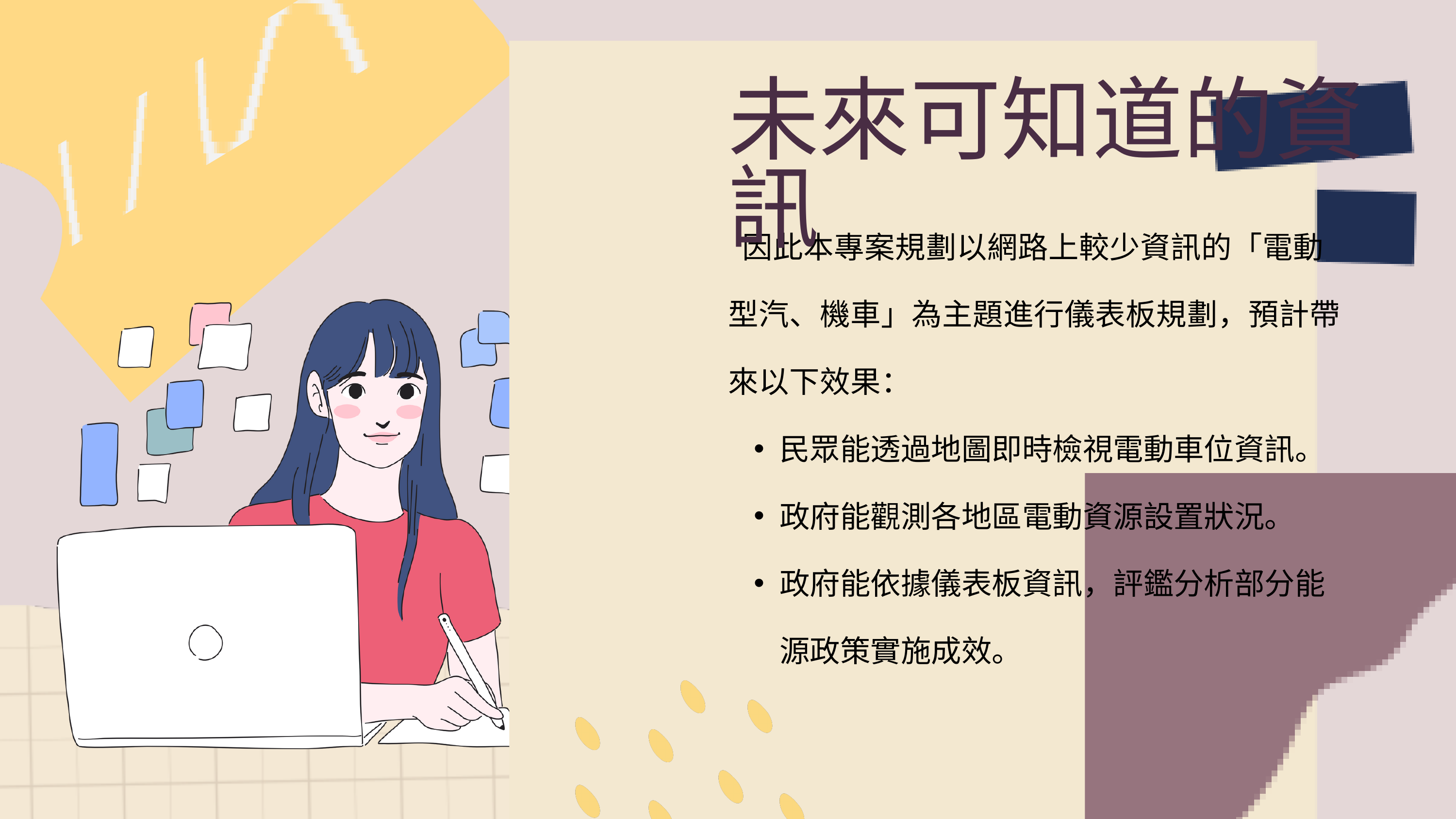

未來可知道的資訊

 因此本專案規劃以網路上較少資訊的「電動型汽、機車」為主題進行儀表板規劃，預計帶來以下效果：
民眾能透過地圖即時檢視電動車位資訊。
政府能觀測各地區電動資源設置狀況。
政府能依據儀表板資訊，評鑑分析部分能源政策實施成效。